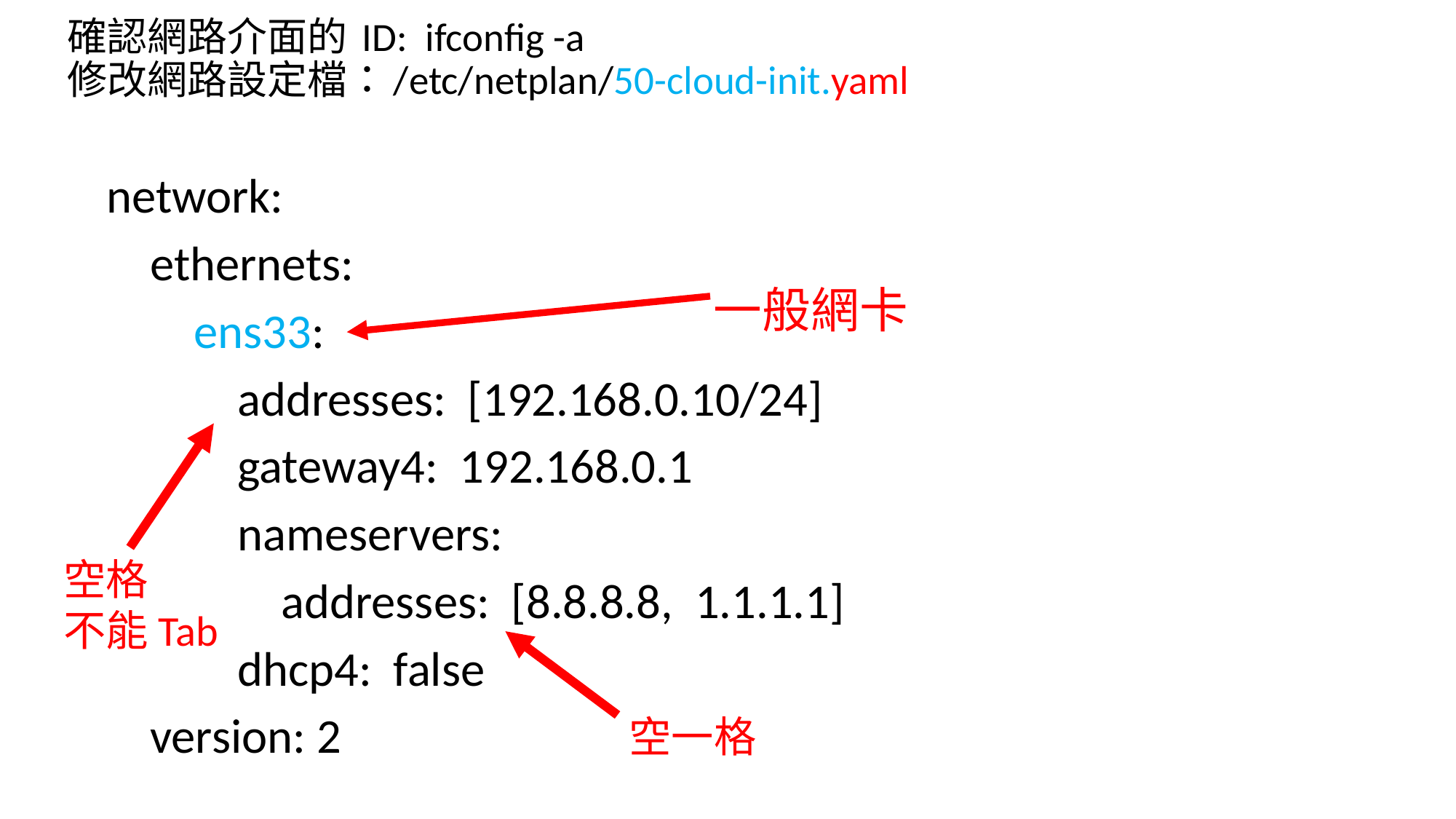

# 確認網路介面的 ID:  ifconfig -a 修改網路設定檔：/etc/netplan/50-cloud-init.yaml
network:
    ethernets:
        ens33:
            addresses:  [192.168.0.10/24]
            gateway4:  192.168.0.1
            nameservers:
                addresses:  [8.8.8.8,  1.1.1.1]
            dhcp4:  false
    version: 2
一般網卡
空格
不能Tab

空一格